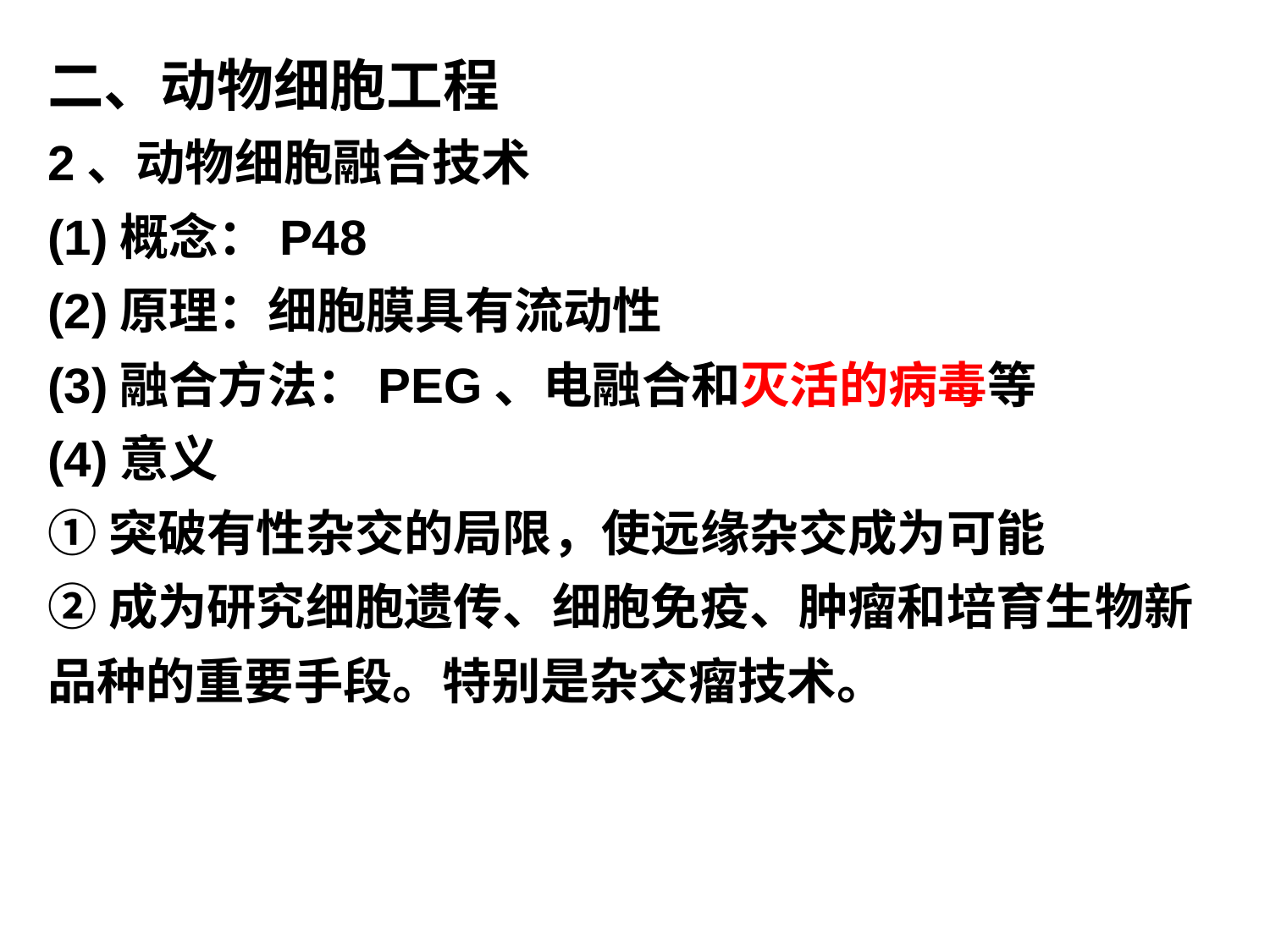

二、动物细胞工程
2、动物细胞融合技术
(1)概念：P48
(2)原理：细胞膜具有流动性
(3)融合方法：PEG、电融合和灭活的病毒等
(4)意义
①突破有性杂交的局限，使远缘杂交成为可能
②成为研究细胞遗传、细胞免疫、肿瘤和培育生物新品种的重要手段。特别是杂交瘤技术。